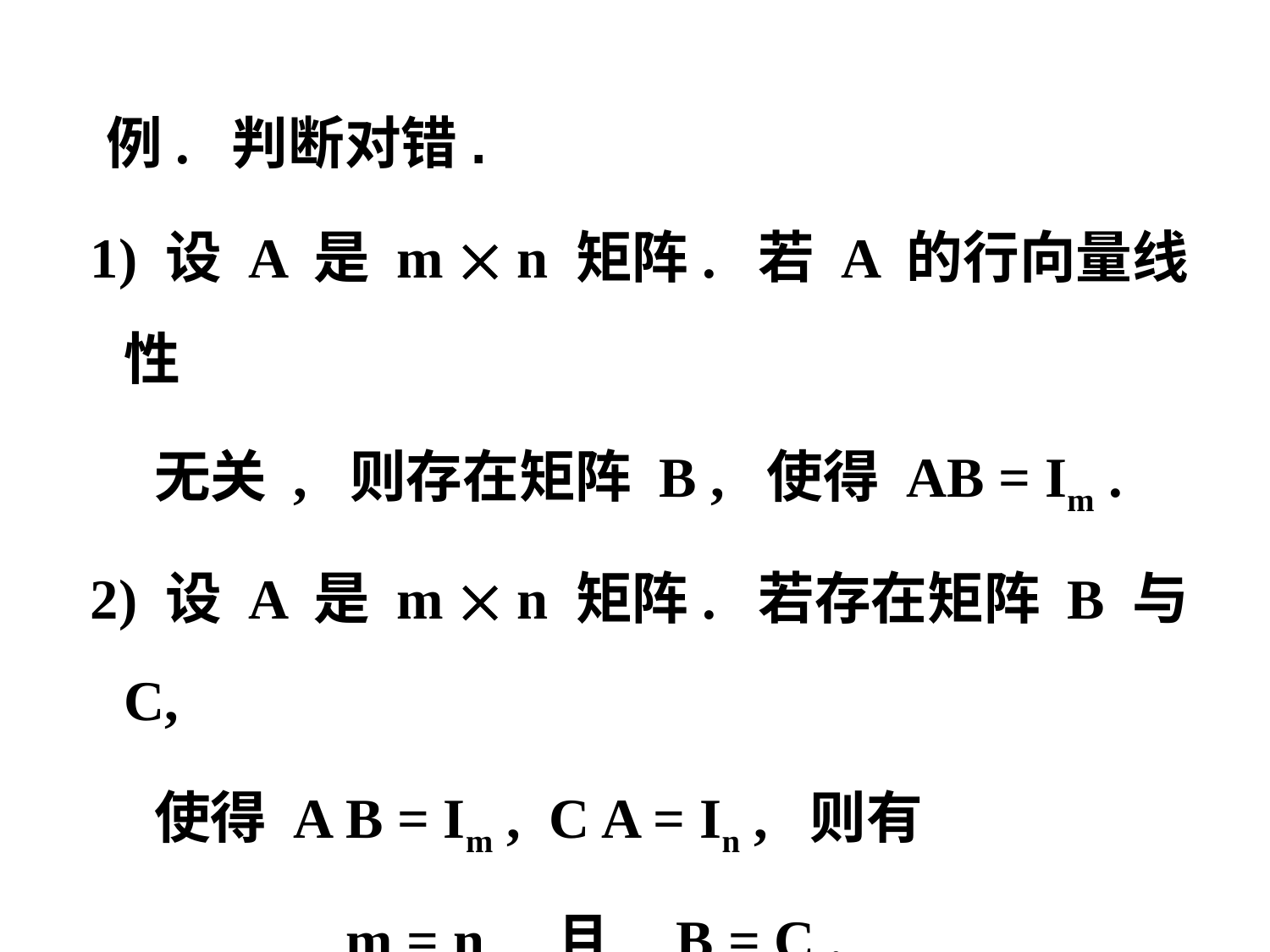

例.  判断对错.
 1) 设 A 是 m × n 矩阵.  若 A 的行向量线性
     无关 ,  则存在矩阵 B ,  使得 AB = Im .
 2) 设 A 是 m × n 矩阵.  若存在矩阵 B 与 C,
     使得 A B = Im ,  C A = In ,  则有
                   m = n    且    B = C .